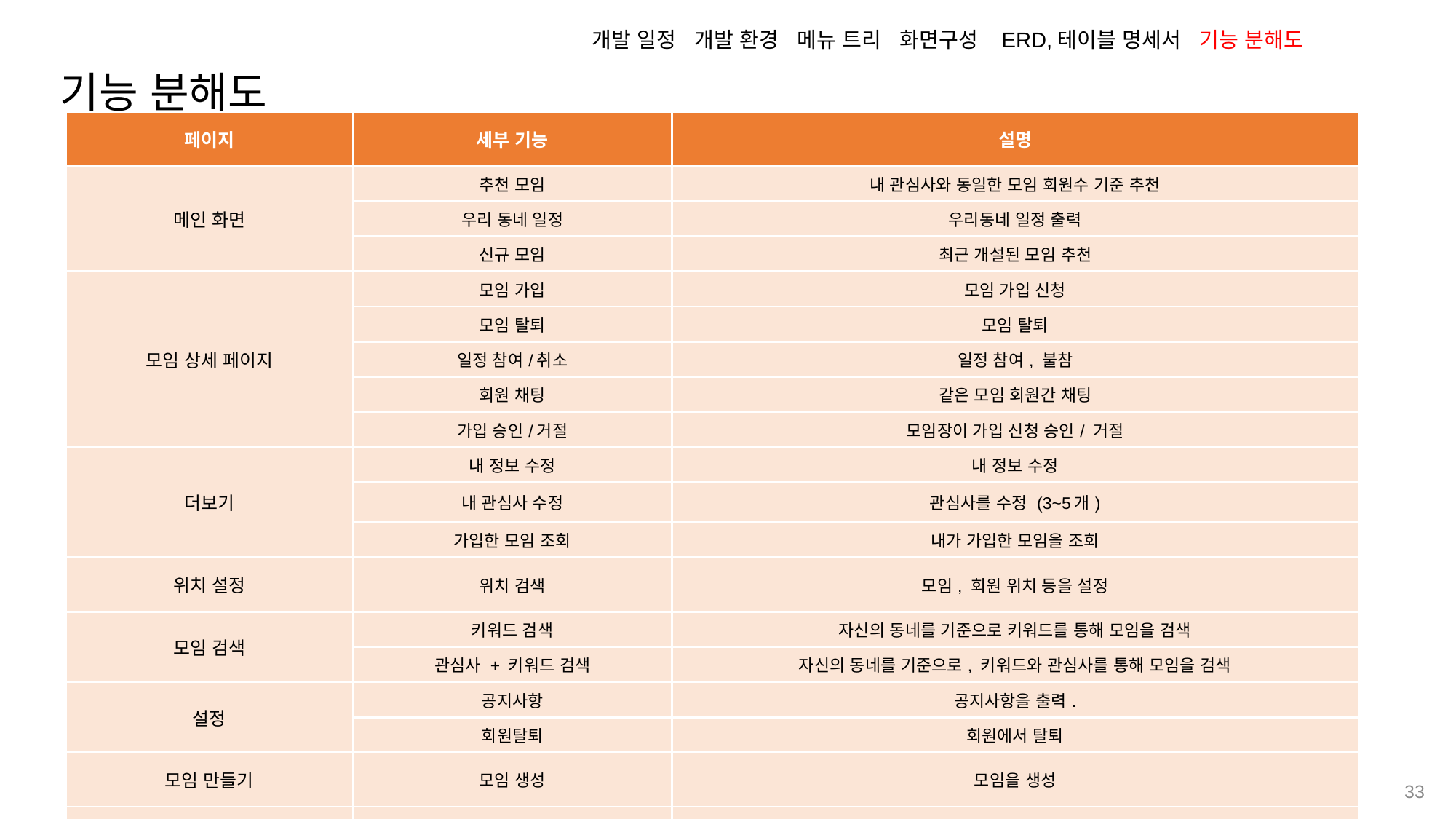

기능 분해도

개발 일정   개발 환경   메뉴 트리   화면구성   ERD,테이블 명세서   기능 분해도
| 페이지 | 세부 기능 | 설명 |
| --- | --- | --- |
| 메인 화면 | 추천 모임 | 내 관심사와 동일한 모임 회원수 기준 추천 |
|  | 우리 동네 일정 | 우리동네 일정 출력 |
|  | 신규 모임 | 최근 개설된 모임 추천 |
| 모임 상세 페이지 | 모임 가입 | 모임 가입 신청 |
|  | 모임 탈퇴 | 모임 탈퇴 |
|  | 일정 참여/취소 | 일정 참여, 불참 |
|  | 회원 채팅 | 같은 모임 회원간 채팅 |
|  | 가입 승인/거절 | 모임장이 가입 신청 승인/ 거절 |
| 더보기 | 내 정보 수정 | 내 정보 수정 |
|  | 내 관심사 수정 | 관심사를 수정 (3~5개) |
|  | 가입한 모임 조회 | 내가 가입한 모임을 조회 |
| 위치 설정 | 위치 검색 | 모임, 회원 위치 등을 설정 |
| 모임 검색 | 키워드 검색 | 자신의 동네를 기준으로 키워드를 통해 모임을 검색 |
|  | 관심사 + 키워드 검색 | 자신의 동네를 기준으로, 키워드와 관심사를 통해 모임을 검색 |
| 설정 | 공지사항 | 공지사항을 출력. |
|  | 회원탈퇴 | 회원에서 탈퇴 |
| 모임 만들기 | 모임 생성 | 모임을 생성 |
| 일정 만들기 | 일정 생성 | 해당 모임의 일정을 생성 |
33